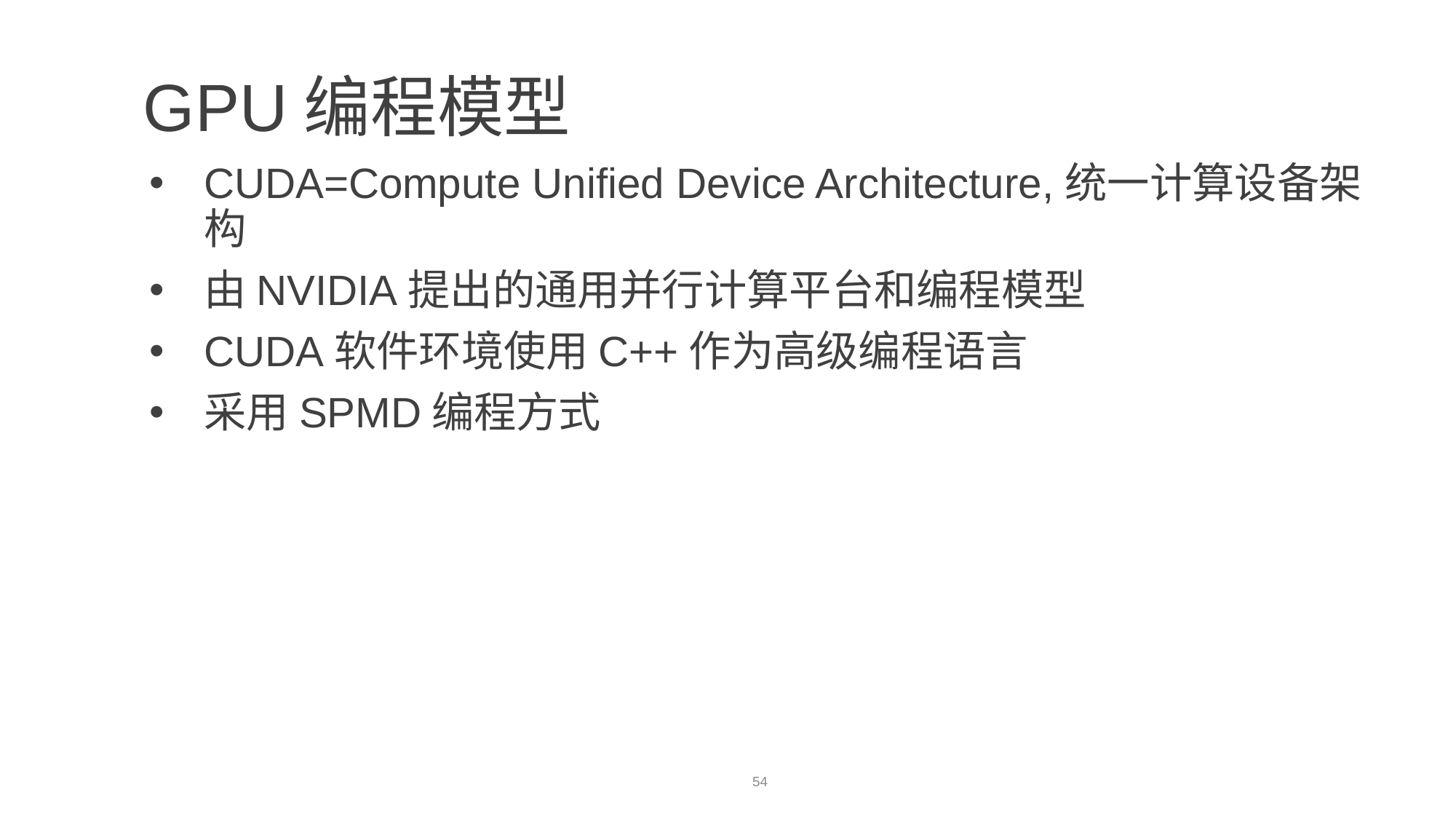

GPU编程模型
CUDA=Compute Unified Device Architecture,统一计算设备架构
由NVIDIA提出的通用并行计算平台和编程模型
CUDA软件环境使用C++作为高级编程语言
采用SPMD编程方式

54